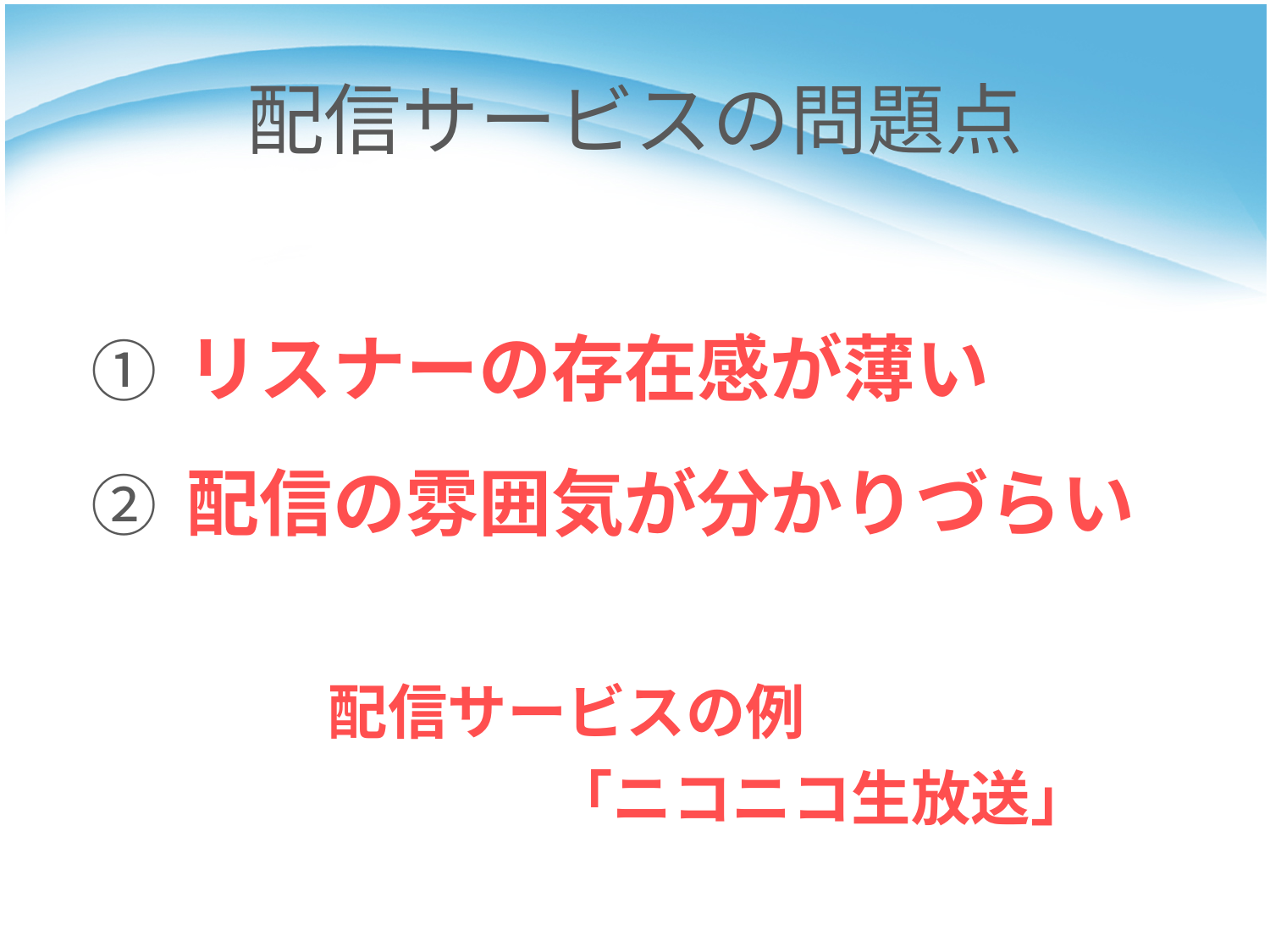

# 配信サービスの問題点

 ① リスナーの存在感が薄い

 ② 配信の雰囲気が分かりづらい

　　　　配信サービスの例
　　　　　　　　「ニコニコ生放送」